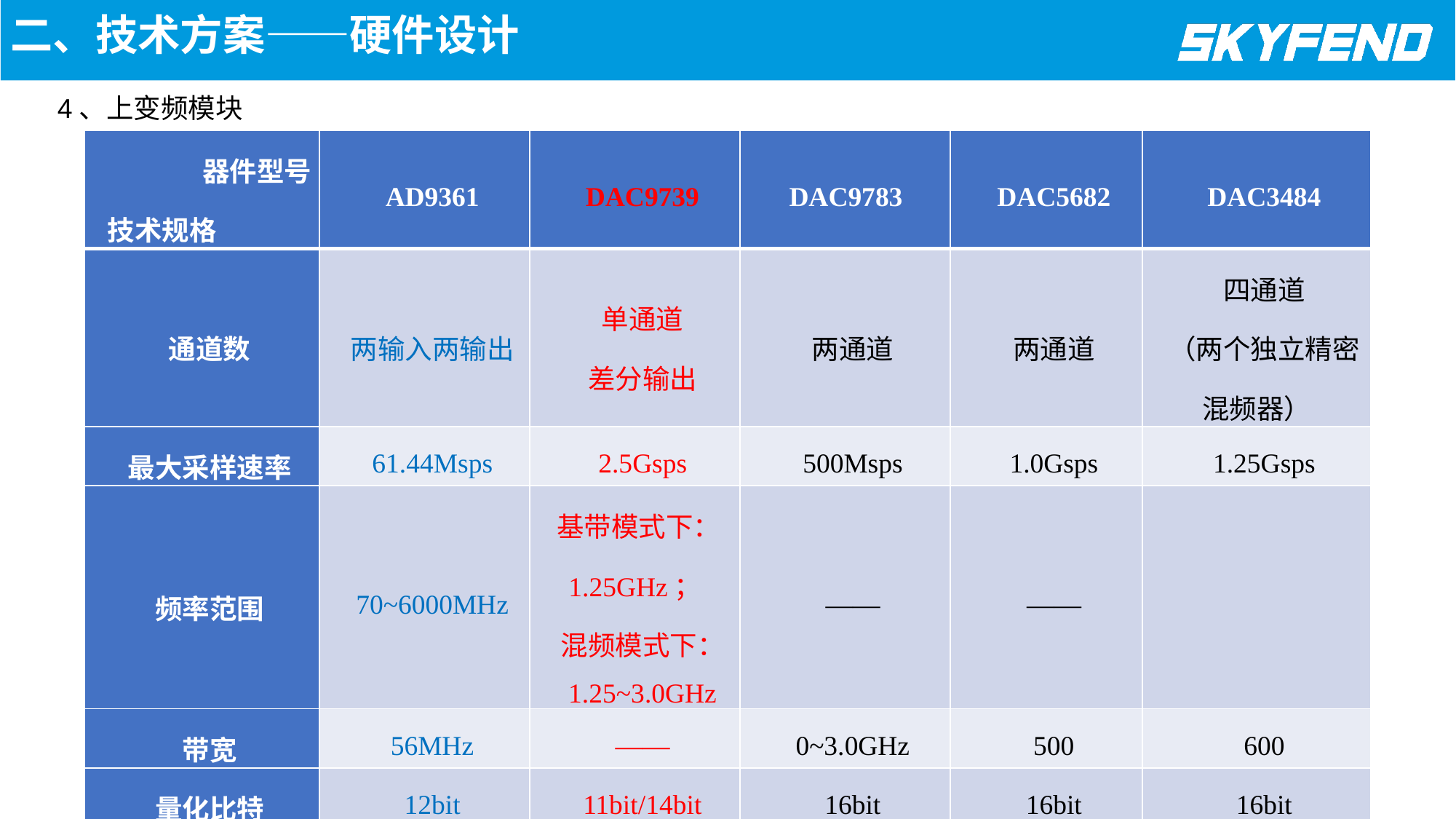

二、技术方案——硬件设计
4、上变频模块
| 器件型号 技术规格 | AD9361 | DAC9739 | DAC9783 | DAC5682 | DAC3484 |
| --- | --- | --- | --- | --- | --- |
| 通道数 | 两输入两输出 | 单通道 差分输出 | 两通道 | 两通道 | 四通道 （两个独立精密混频器） |
| 最大采样速率 | 61.44Msps | 2.5Gsps | 500Msps | 1.0Gsps | 1.25Gsps |
| 频率范围 | 70~6000MHz | 基带模式下：1.25GHz； 混频模式下： 1.25~3.0GHz | —— | —— |  |
| 带宽 | 56MHz | —— | 0~3.0GHz | 500 | 600 |
| 量化比特 | 12bit | 11bit/14bit | 16bit | 16bit | 16bit |
| 滤波器 | —— | —— | —— | 2x/4x可选内插滤波器 | 2x/4x/8x/16x 可选内插滤波器 |